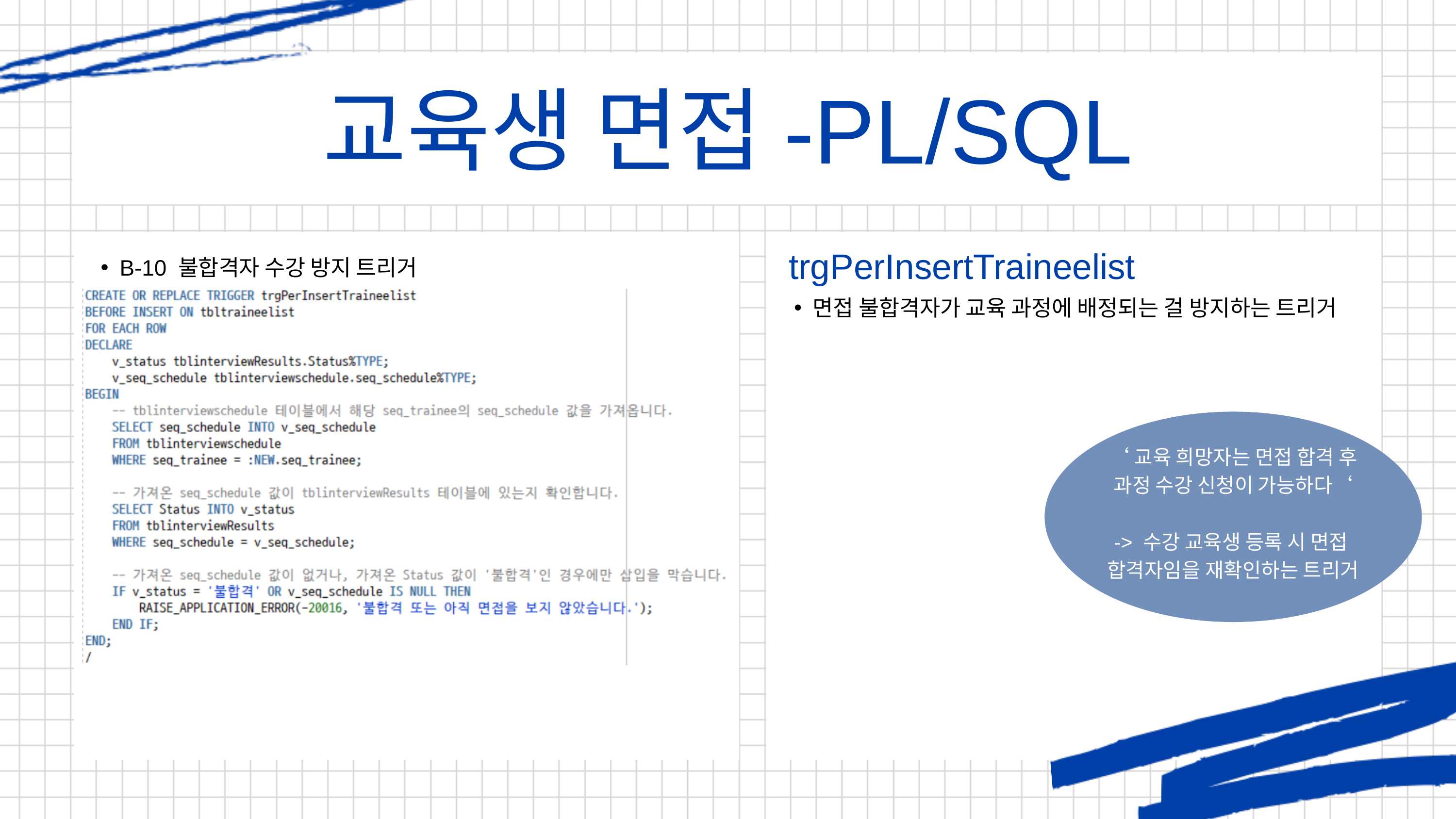

교육생 면접-PL/SQL

trgPerInsertTraineelist
B-5
B-10 불합격자 수강 방지 트리거

면접 불합격자가 교육 과정에 배정되는 걸 방지하는 트리거

‘교육 희망자는 면접 합격 후
과정 수강 신청이 가능하다‘

-> 수강 교육생 등록 시 면접
합격자임을 재확인하는 트리거